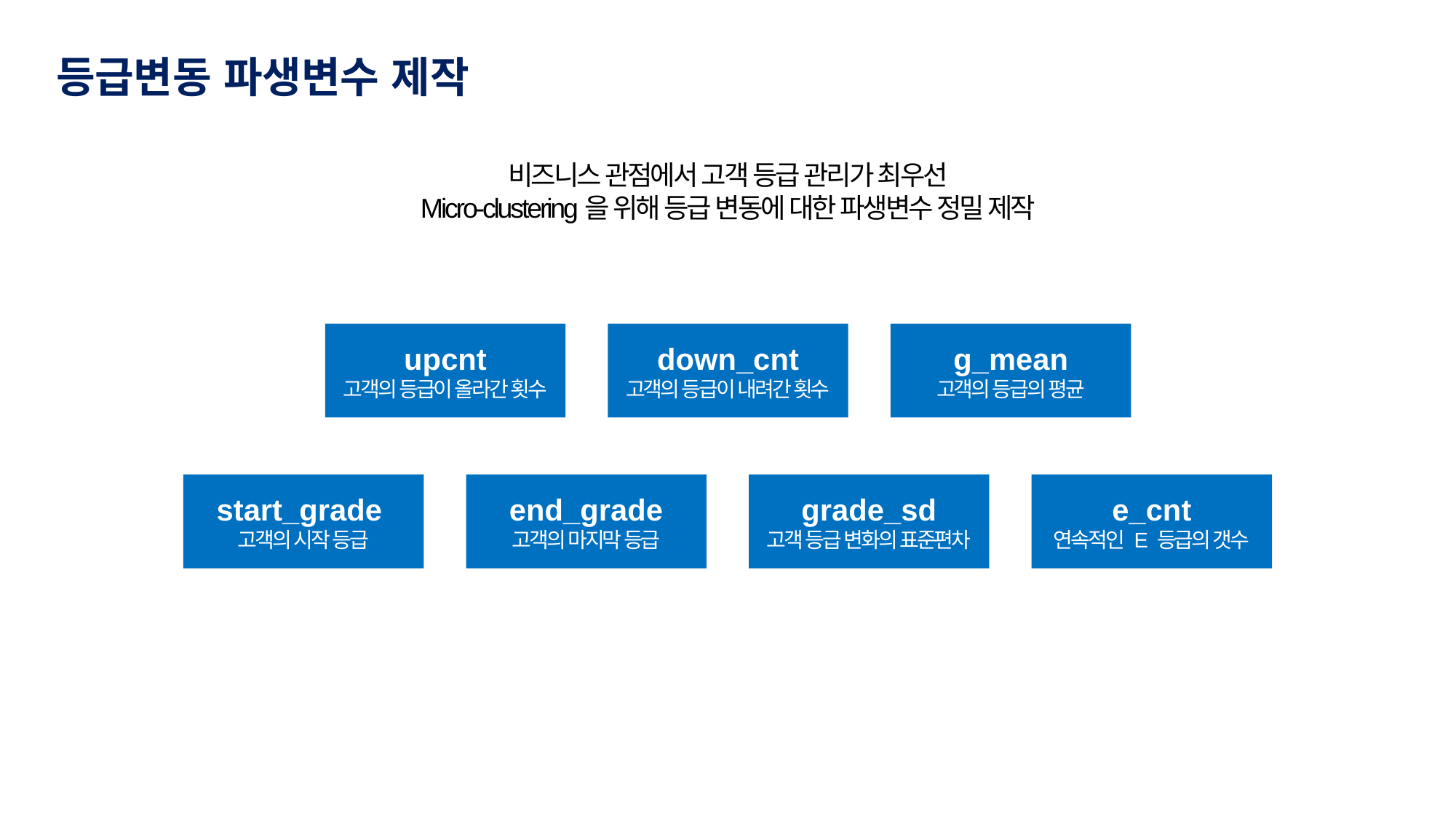

등급변동 파생변수 제작
비즈니스 관점에서 고객 등급 관리가 최우선
Micro-clustering을 위해 등급 변동에 대한 파생변수 정밀 제작
upcnt
고객의 등급이 올라간 횟수
down_cnt
고객의 등급이 내려간 횟수
g_mean
고객의 등급의 평균
e_cnt
연속적인 E 등급의 갯수
start_grade
고객의 시작 등급
end_grade
고객의 마지막 등급
grade_sd
고객 등급 변화의 표준편차